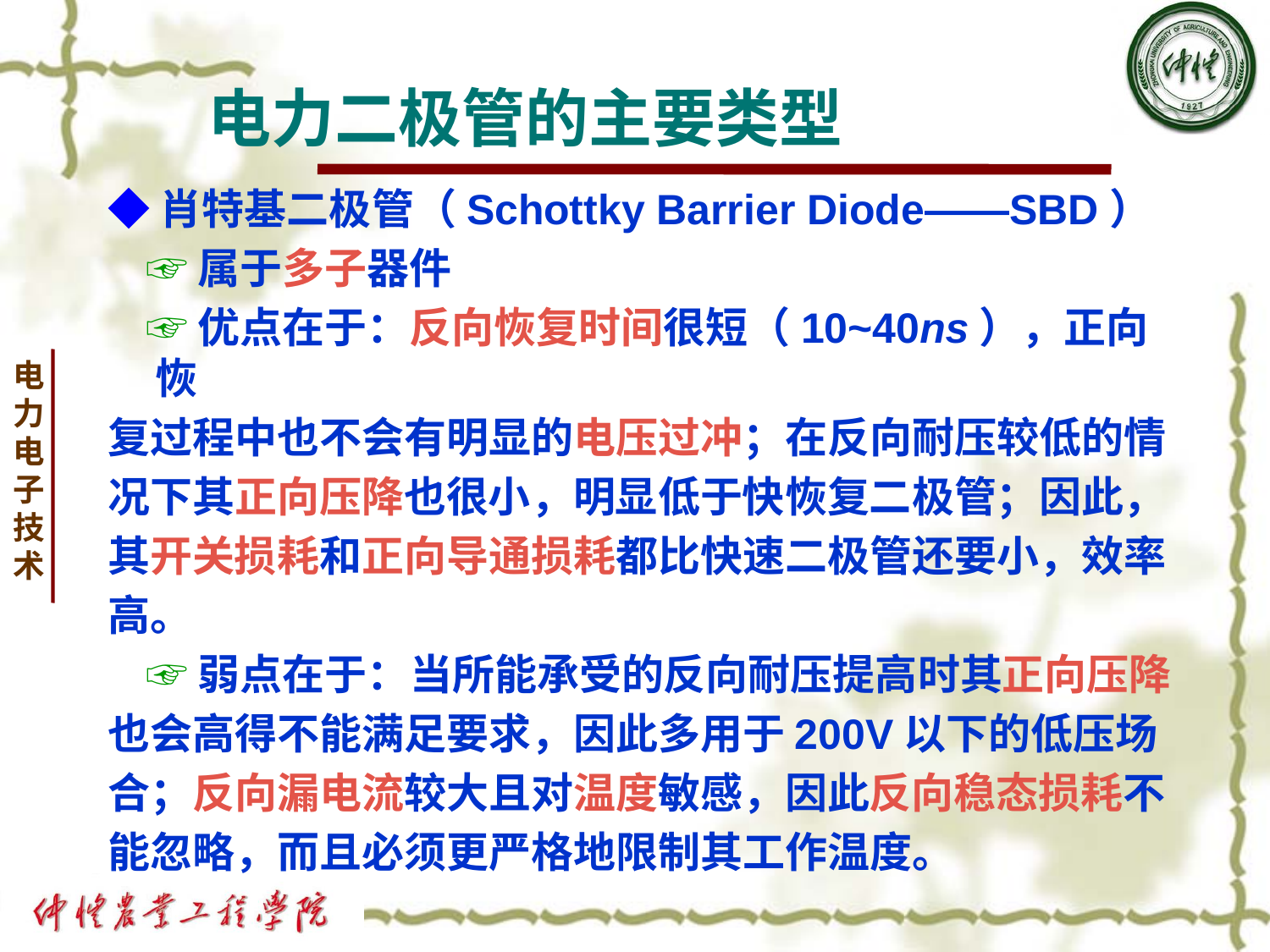

# 电力二极管的主要类型
◆肖特基二极管（Schottky Barrier Diode——SBD）
    ☞属于多子器件
    ☞优点在于：反向恢复时间很短（10~40ns），正向恢
复过程中也不会有明显的电压过冲；在反向耐压较低的情
况下其正向压降也很小，明显低于快恢复二极管；因此，
其开关损耗和正向导通损耗都比快速二极管还要小，效率
高。
    ☞弱点在于：当所能承受的反向耐压提高时其正向压降
也会高得不能满足要求，因此多用于200V以下的低压场
合；反向漏电流较大且对温度敏感，因此反向稳态损耗不
能忽略，而且必须更严格地限制其工作温度。